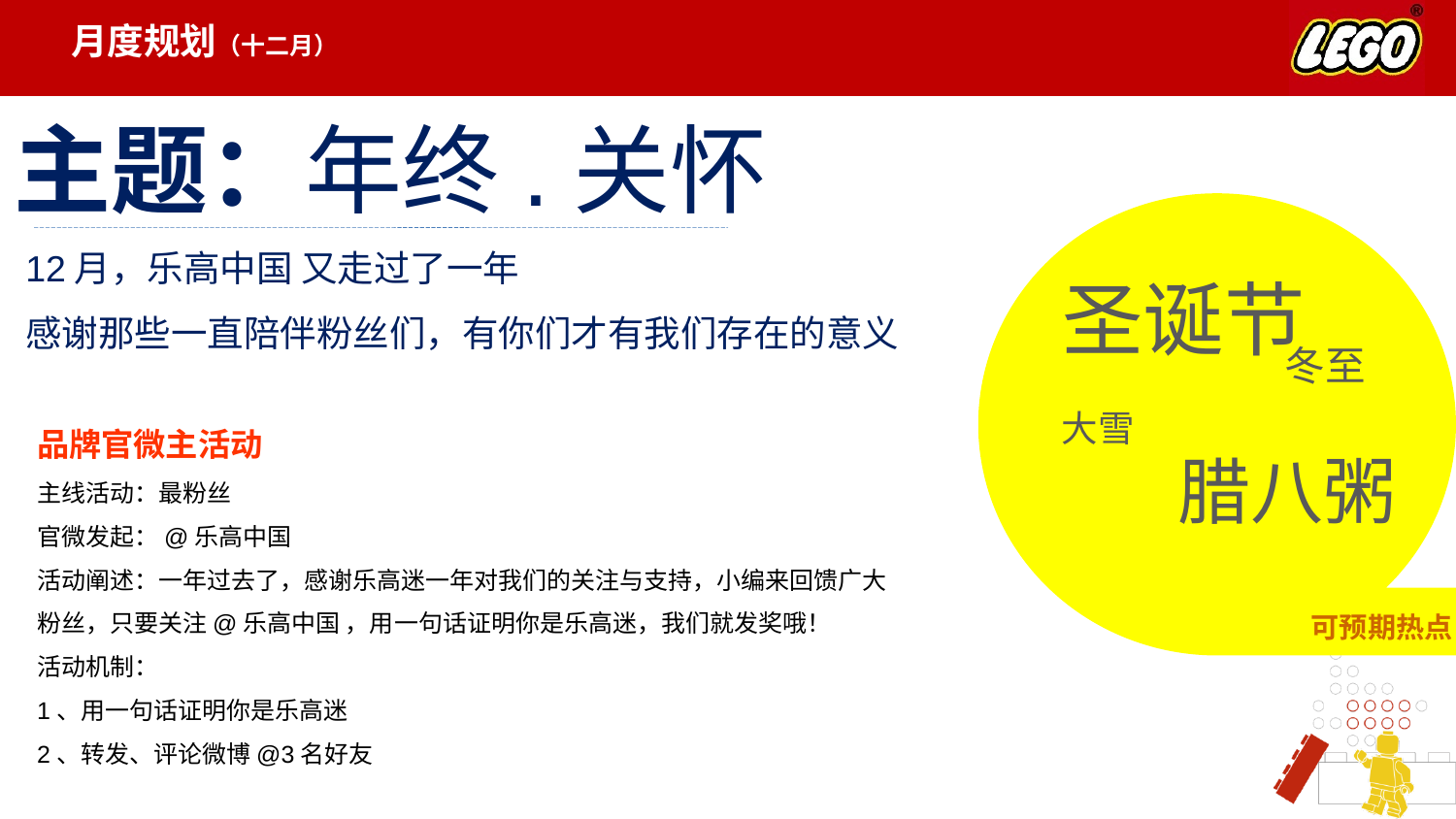

月度规划（十二月）
主题：年终.关怀

12月，乐高中国 又走过了一年
感谢那些一直陪伴粉丝们，有你们才有我们存在的意义
圣诞节
冬至
品牌官微主活动
主线活动：最粉丝
官微发起：@乐高中国
活动阐述：一年过去了，感谢乐高迷一年对我们的关注与支持，小编来回馈广大粉丝，只要关注@乐高中国 ，用一句话证明你是乐高迷，我们就发奖哦！
活动机制：
1、用一句话证明你是乐高迷
2、转发、评论微博@3名好友
大雪
腊八粥
可预期热点